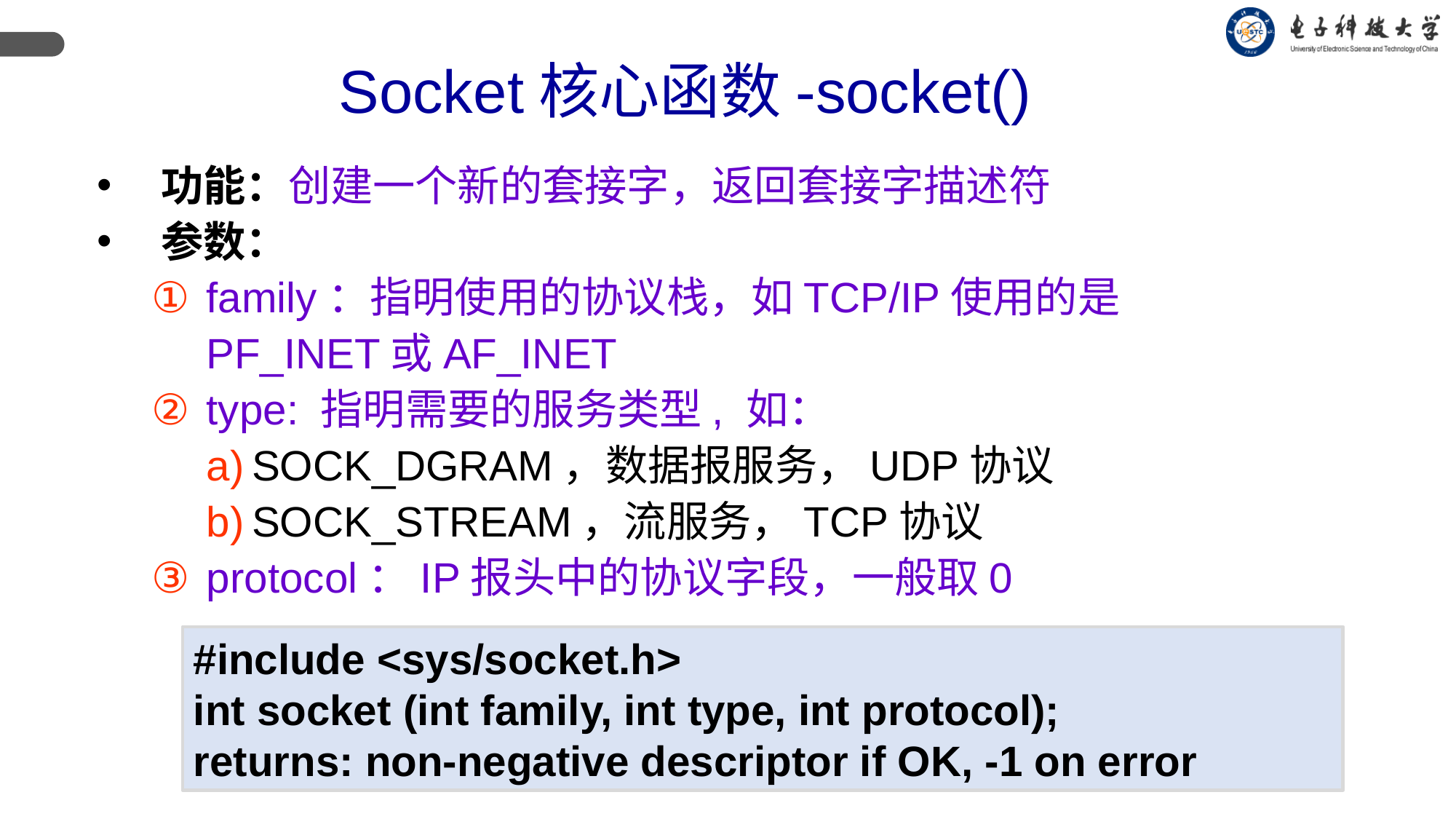

Socket核心函数-socket()
功能：创建一个新的套接字，返回套接字描述符
参数：
family：指明使用的协议栈，如TCP/IP使用的是 PF_INET或AF_INET
type: 指明需要的服务类型, 如：
SOCK_DGRAM，数据报服务，UDP协议
SOCK_STREAM，流服务，TCP协议
protocol：IP报头中的协议字段，一般取0

#include <sys/socket.h>
int socket (int family, int type, int protocol);
returns: non-negative descriptor if OK, -1 on error